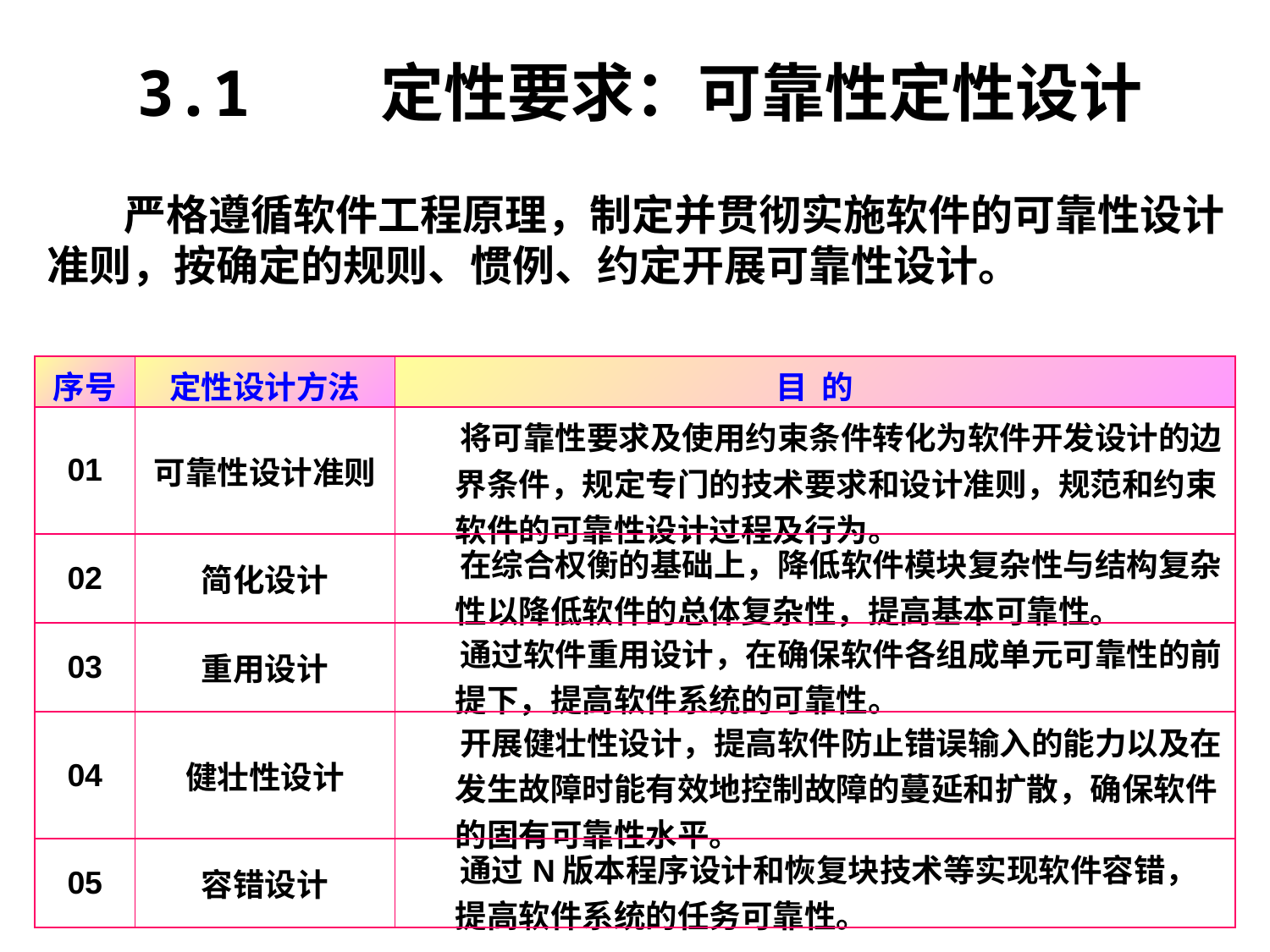

3.1   定性要求：可靠性定性设计
       严格遵循软件工程原理，制定并贯彻实施软件的可靠性设计准则，按确定的规则、惯例、约定开展可靠性设计。
| 序号 | 定性设计方法 | 目 的 |
| --- | --- | --- |
| 01 | 可靠性设计准则 | 将可靠性要求及使用约束条件转化为软件开发设计的边界条件，规定专门的技术要求和设计准则，规范和约束软件的可靠性设计过程及行为。 |
| 02 | 简化设计 | 在综合权衡的基础上，降低软件模块复杂性与结构复杂性以降低软件的总体复杂性，提高基本可靠性。 |
| 03 | 重用设计 | 通过软件重用设计，在确保软件各组成单元可靠性的前提下，提高软件系统的可靠性。 |
| 04 | 健壮性设计 | 开展健壮性设计，提高软件防止错误输入的能力以及在发生故障时能有效地控制故障的蔓延和扩散，确保软件的固有可靠性水平。 |
| 05 | 容错设计 | 通过N版本程序设计和恢复块技术等实现软件容错，提高软件系统的任务可靠性。 |